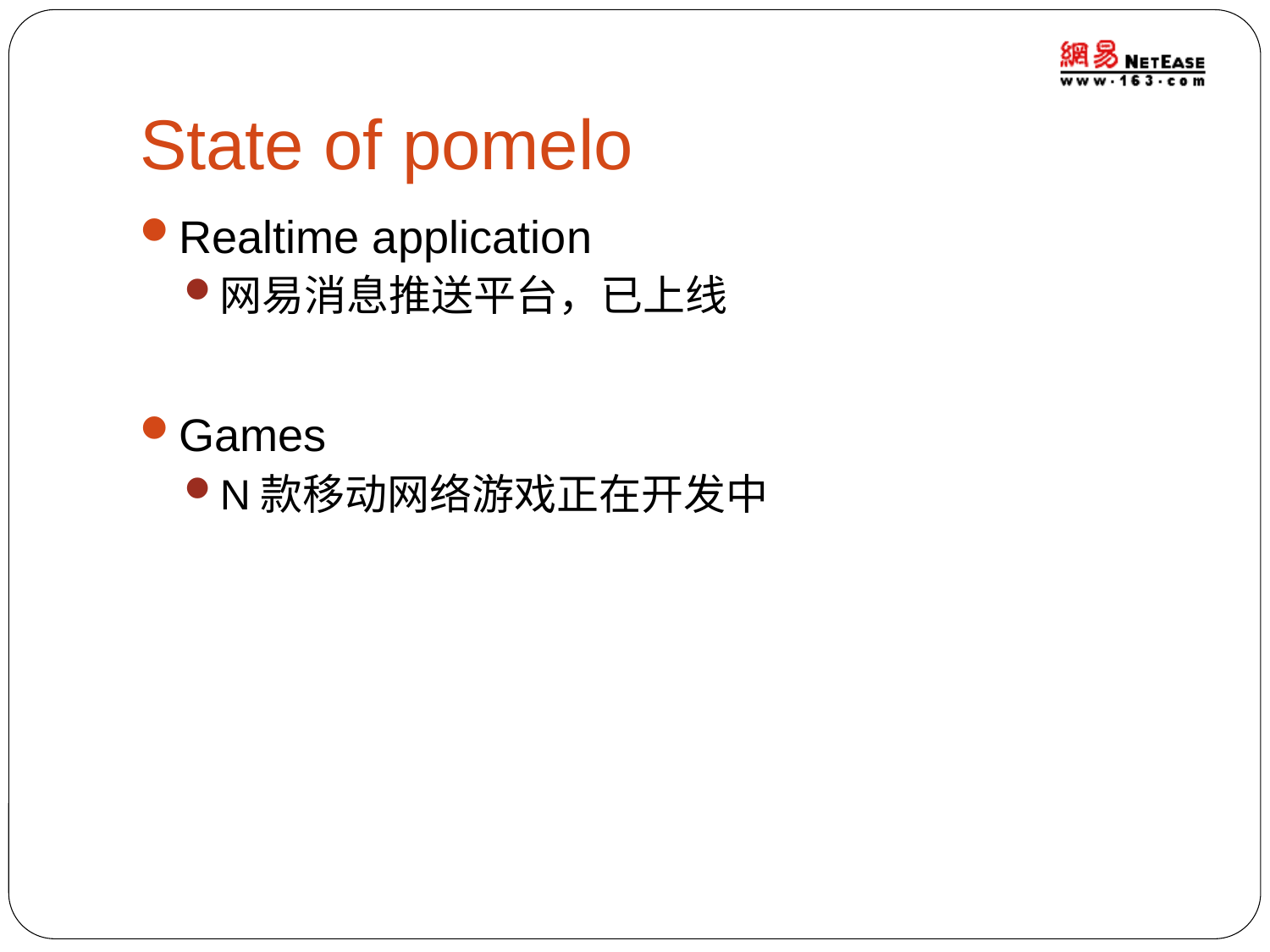

# State of pomelo
Realtime application
网易消息推送平台，已上线

Games
N款移动网络游戏正在开发中